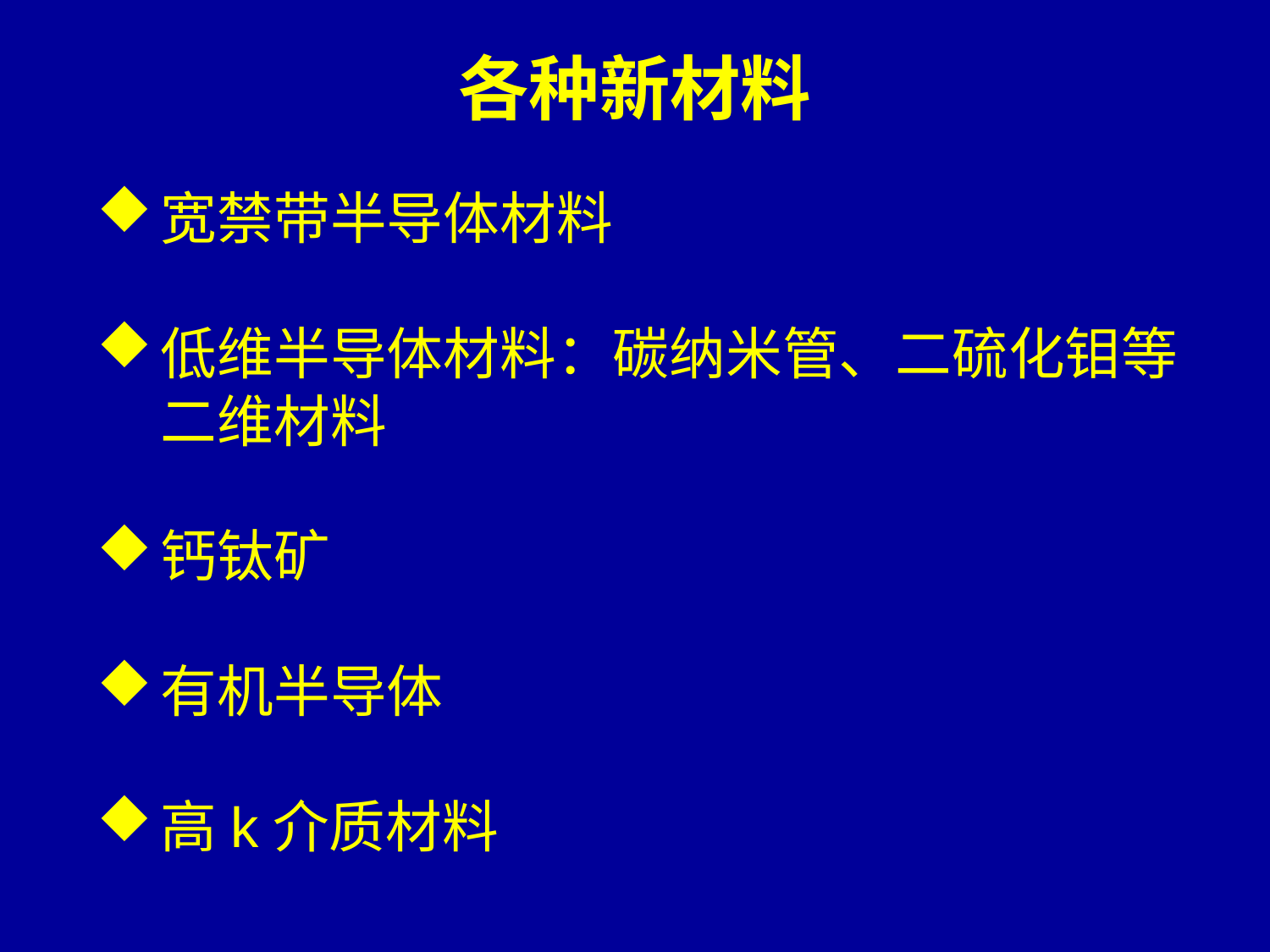

各种新材料
宽禁带半导体材料

低维半导体材料：碳纳米管、二硫化钼等二维材料

钙钛矿

有机半导体

高k介质材料